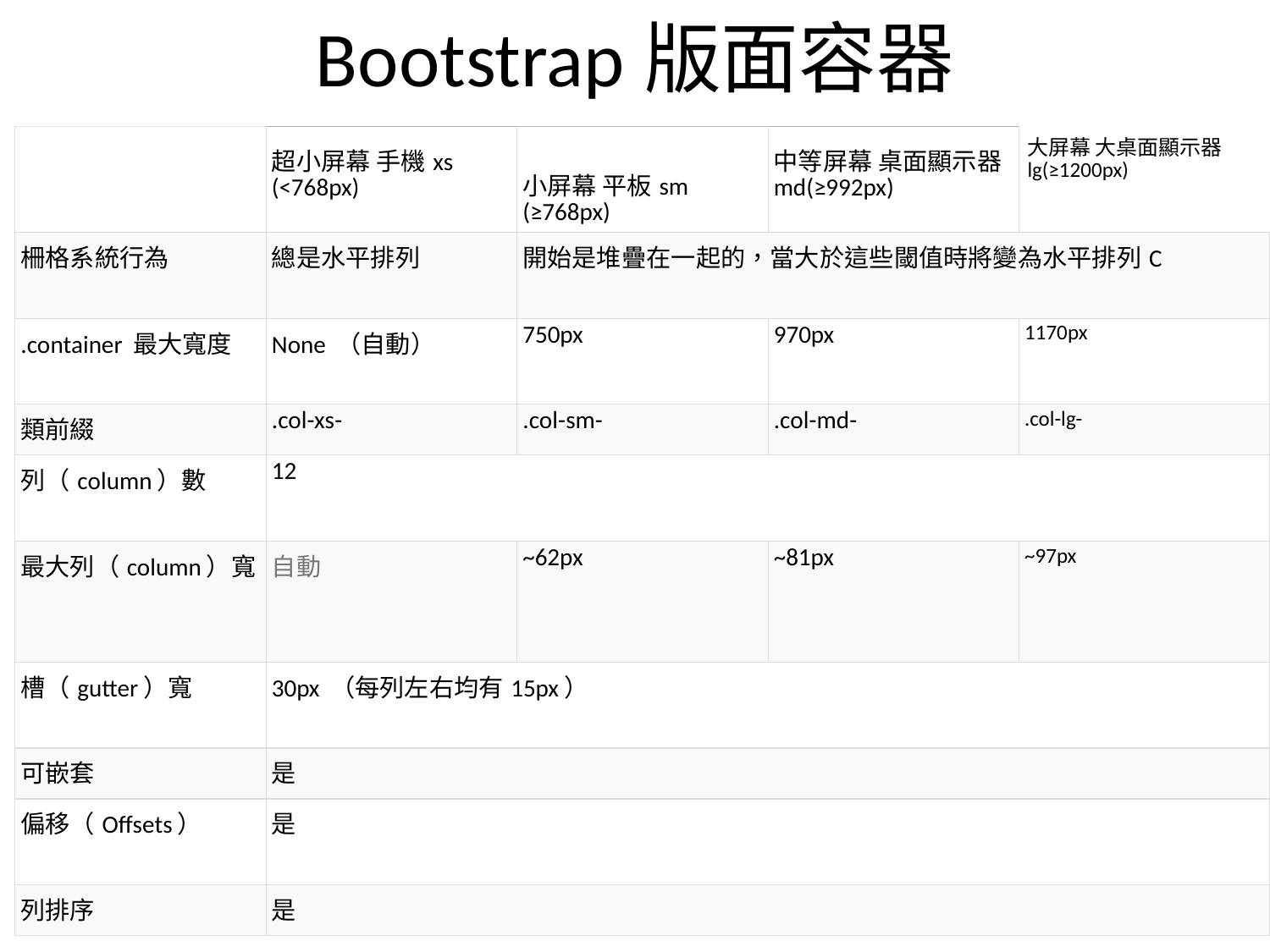

# Bootstrap版面容器
|  | 超小屏幕 手機xs (<768px) | 小屏幕 平板sm (≥768px) | 中等屏幕 桌面顯示器md(≥992px) | 大屏幕 大桌面顯示器lg(≥1200px) |
| --- | --- | --- | --- | --- |
| 柵格系統行為 | 總是水平排列 | 開始是堆疊在一起的，當大於這些閾值時將變為水平排列C |  |  |
| .container 最大寬度 | None （自動） | 750px | 970px | 1170px |
| 類前綴 | .col-xs- | .col-sm- | .col-md- | .col-lg- |
| 列（column）數 | 12 |  |  |  |
| 最大列（column）寬 | 自動 | ~62px | ~81px | ~97px |
| 槽（gutter）寬 | 30px （每列左右均有15px） |  |  |  |
| 可嵌套 | 是 |  |  |  |
| 偏移（Offsets） | 是 |  |  |  |
| 列排序 | 是 |  |  |  |
17